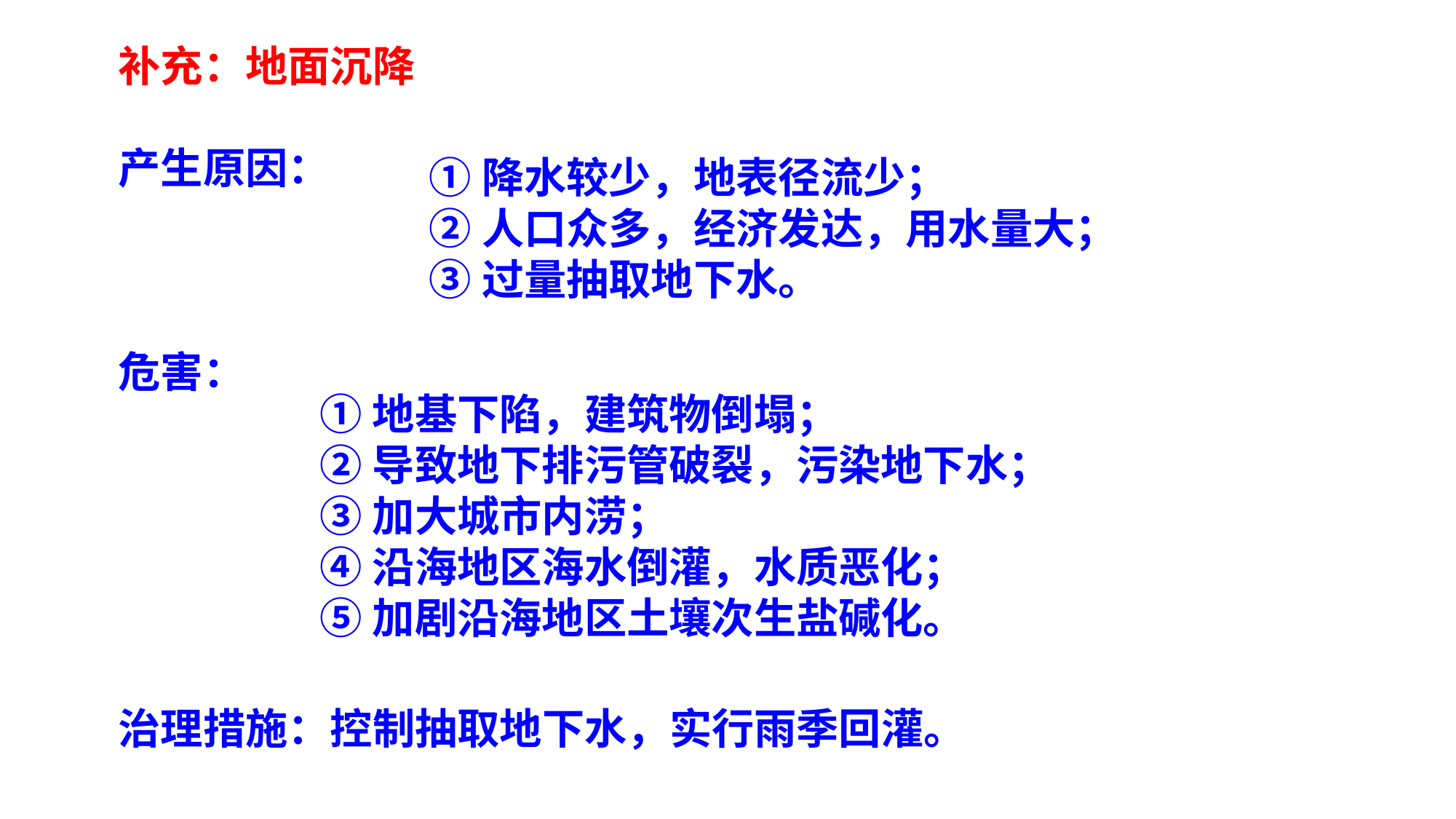

补充：地面沉降

产生原因：

危害：

治理措施：控制抽取地下水，实行雨季回灌。
①降水较少，地表径流少；
②人口众多，经济发达，用水量大；
③过量抽取地下水。
①地基下陷，建筑物倒塌；
②导致地下排污管破裂，污染地下水；
③加大城市内涝；
④沿海地区海水倒灌，水质恶化；
⑤加剧沿海地区土壤次生盐碱化。